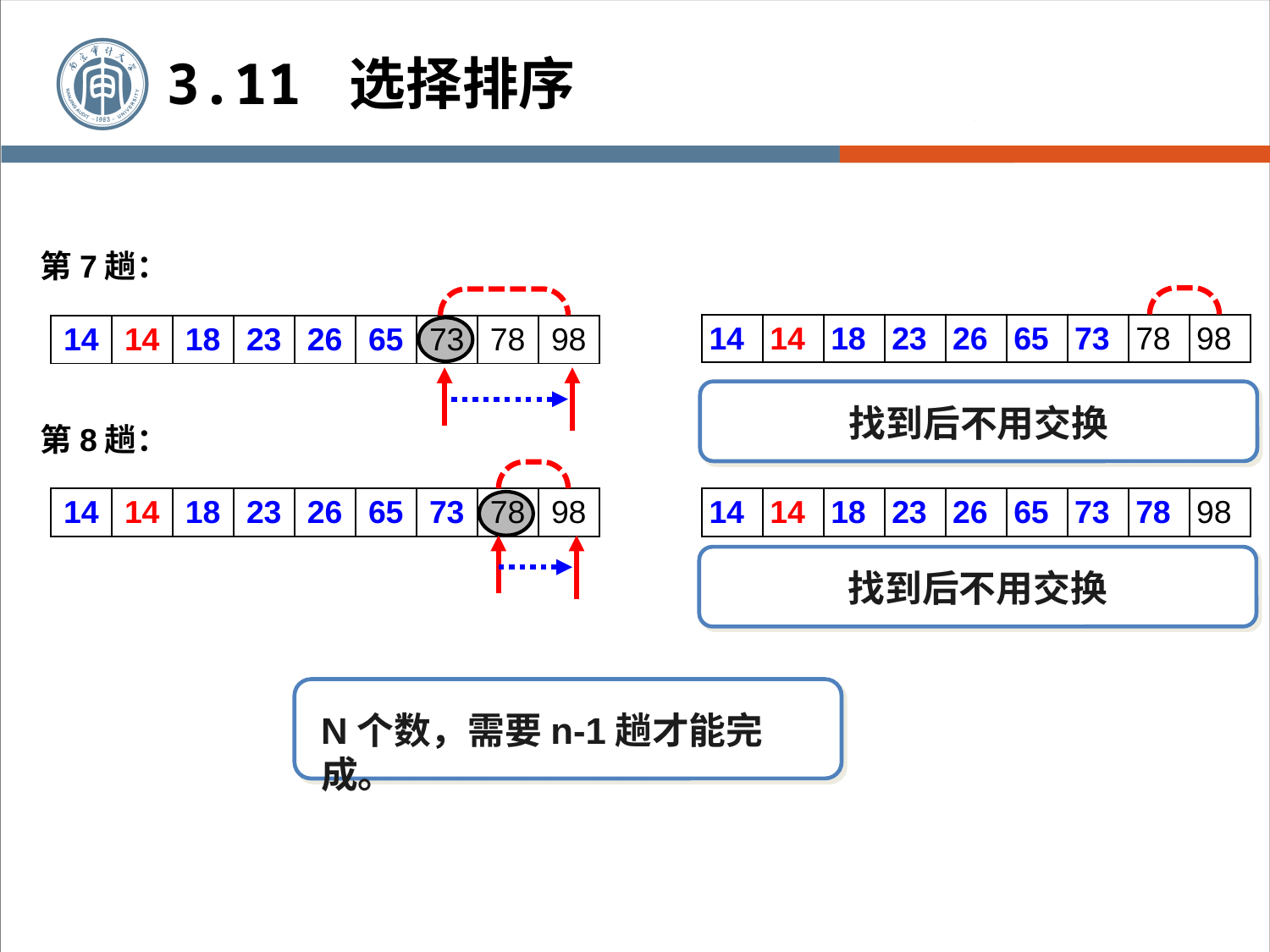

3.11 选择排序

第7趟：

| 14 | 14 | 18 | 23 | 26 | 65 | 73 | 78 | 98 |
| --- | --- | --- | --- | --- | --- | --- | --- | --- |
| 14 | 14 | 18 | 23 | 26 | 65 | 73 | 78 | 98 |
| --- | --- | --- | --- | --- | --- | --- | --- | --- |

找到后不用交换
第8趟：

| 14 | 14 | 18 | 23 | 26 | 65 | 73 | 78 | 98 |
| --- | --- | --- | --- | --- | --- | --- | --- | --- |
| 14 | 14 | 18 | 23 | 26 | 65 | 73 | 78 | 98 |
| --- | --- | --- | --- | --- | --- | --- | --- | --- |

找到后不用交换

N个数，需要n-1趟才能完成。